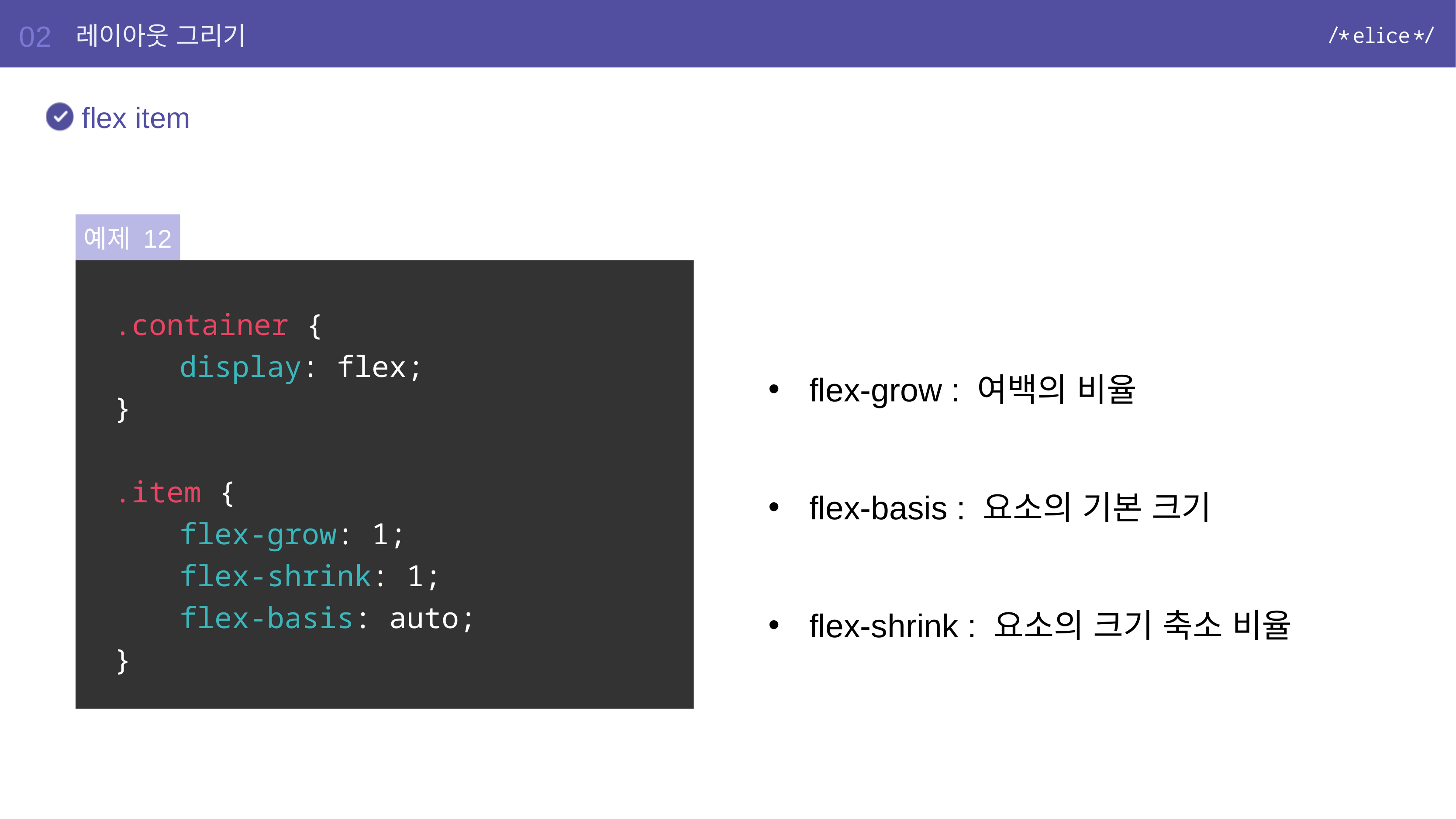

02
레이아웃 그리기
flex item
예제 12

flex-grow : 여백의 비율

flex-basis : 요소의 기본 크기

flex-shrink : 요소의 크기 축소 비율
.container {
	display: flex;
}

.item {
	flex-grow: 1;
	flex-shrink: 1;
	flex-basis: auto;
}